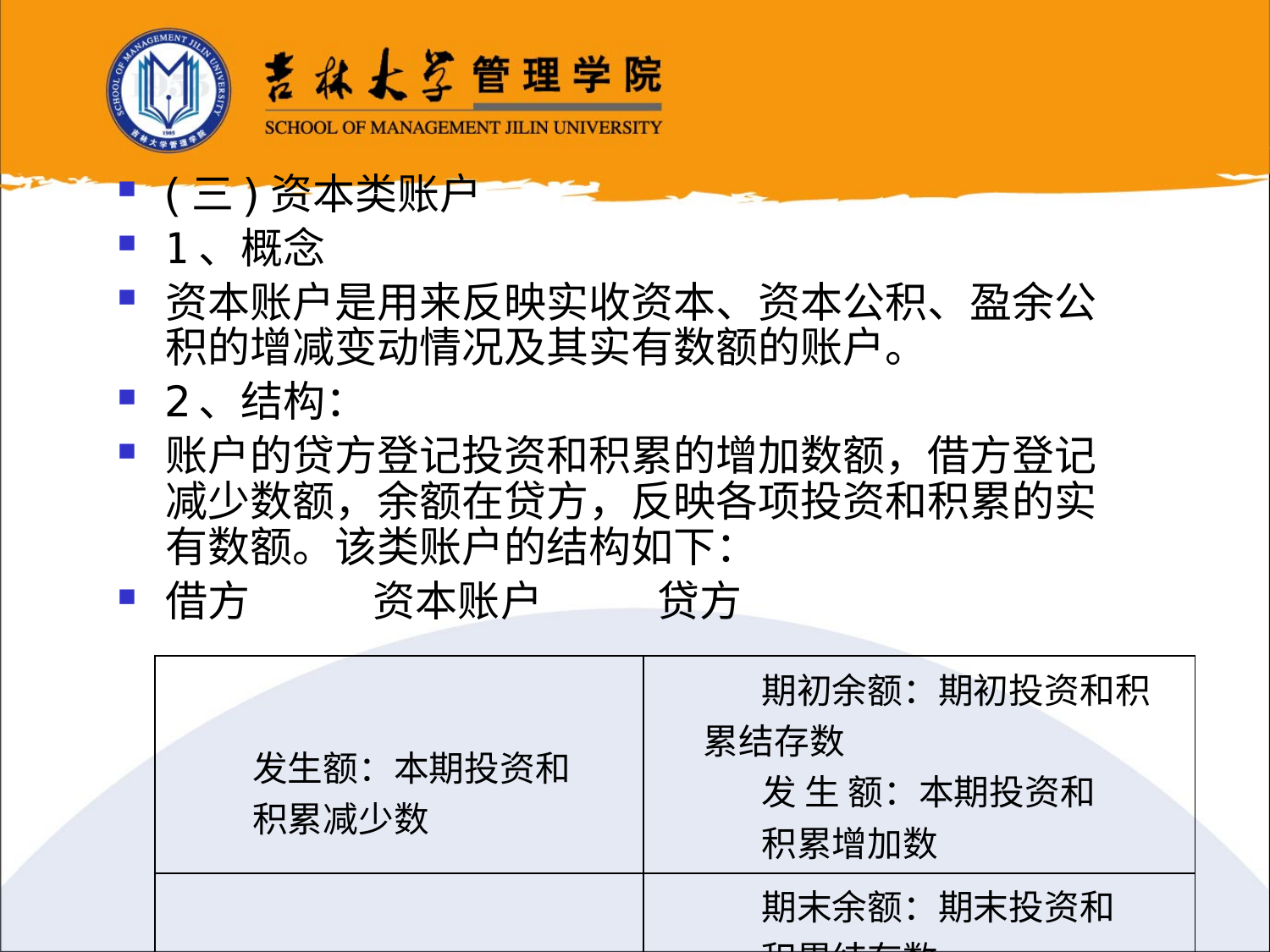

(三)资本类账户
1、概念
资本账户是用来反映实收资本、资本公积、盈余公积的增减变动情况及其实有数额的账户。
2、结构：
账户的贷方登记投资和积累的增加数额，借方登记减少数额，余额在贷方，反映各项投资和积累的实有数额。该类账户的结构如下：
借方             资本账户            贷方
| 发生额：本期投资和 积累减少数 | 期初余额：期初投资和积累结存数 发 生 额：本期投资和 积累增加数 |
| --- | --- |
|  | 期末余额：期末投资和 积累结存数 |
98